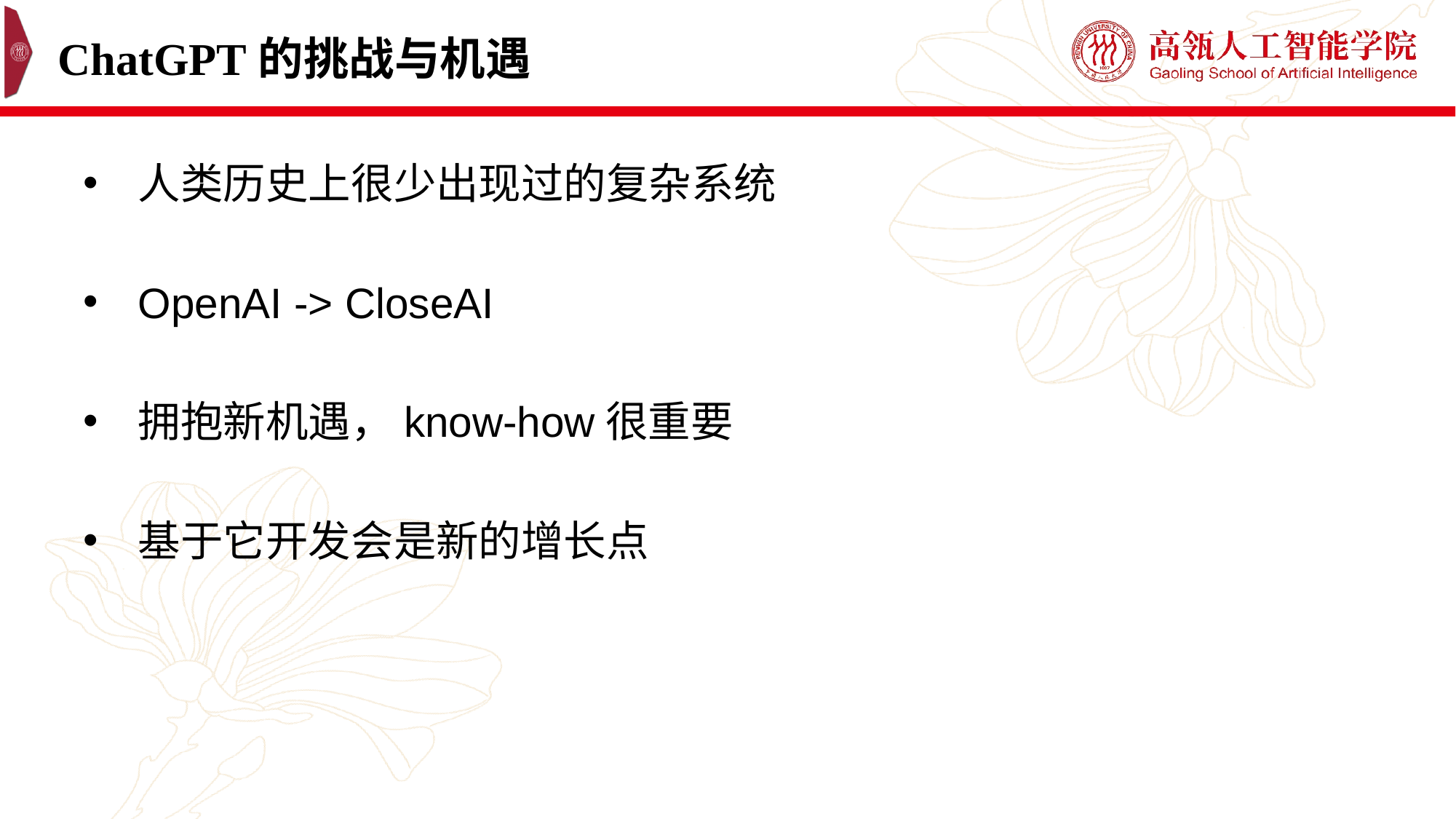

# ChatGPT的挑战与机遇
人类历史上很少出现过的复杂系统

OpenAI -> CloseAI

拥抱新机遇，know-how很重要

基于它开发会是新的增长点